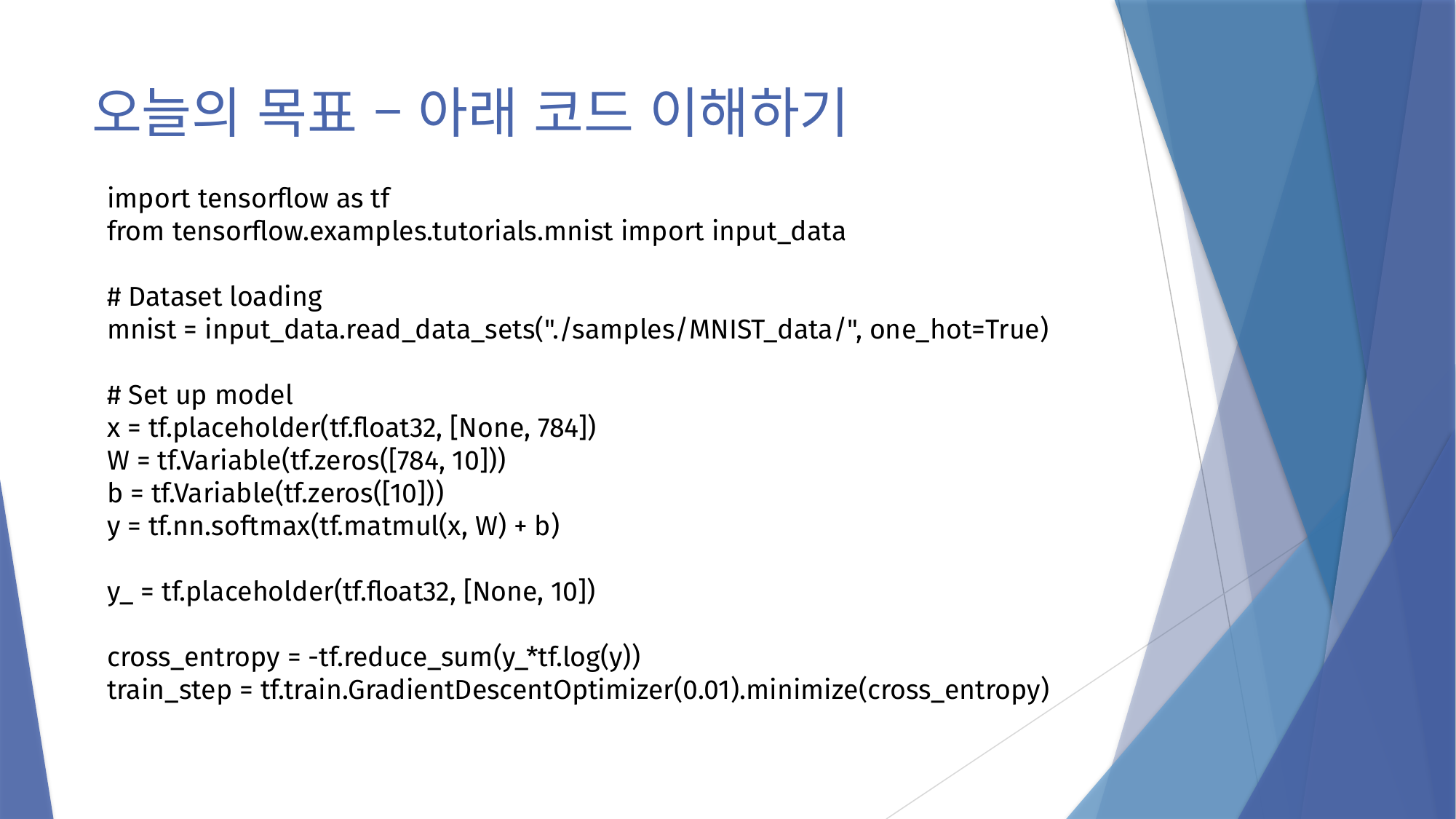

# 오늘의 목표 – 아래 코드 이해하기
import tensorflow as tf
from tensorflow.examples.tutorials.mnist import input_data

# Dataset loading
mnist = input_data.read_data_sets("./samples/MNIST_data/", one_hot=True)

# Set up model
x = tf.placeholder(tf.float32, [None, 784])
W = tf.Variable(tf.zeros([784, 10]))
b = tf.Variable(tf.zeros([10]))
y = tf.nn.softmax(tf.matmul(x, W) + b)

y_ = tf.placeholder(tf.float32, [None, 10])

cross_entropy = -tf.reduce_sum(y_*tf.log(y))
train_step = tf.train.GradientDescentOptimizer(0.01).minimize(cross_entropy)